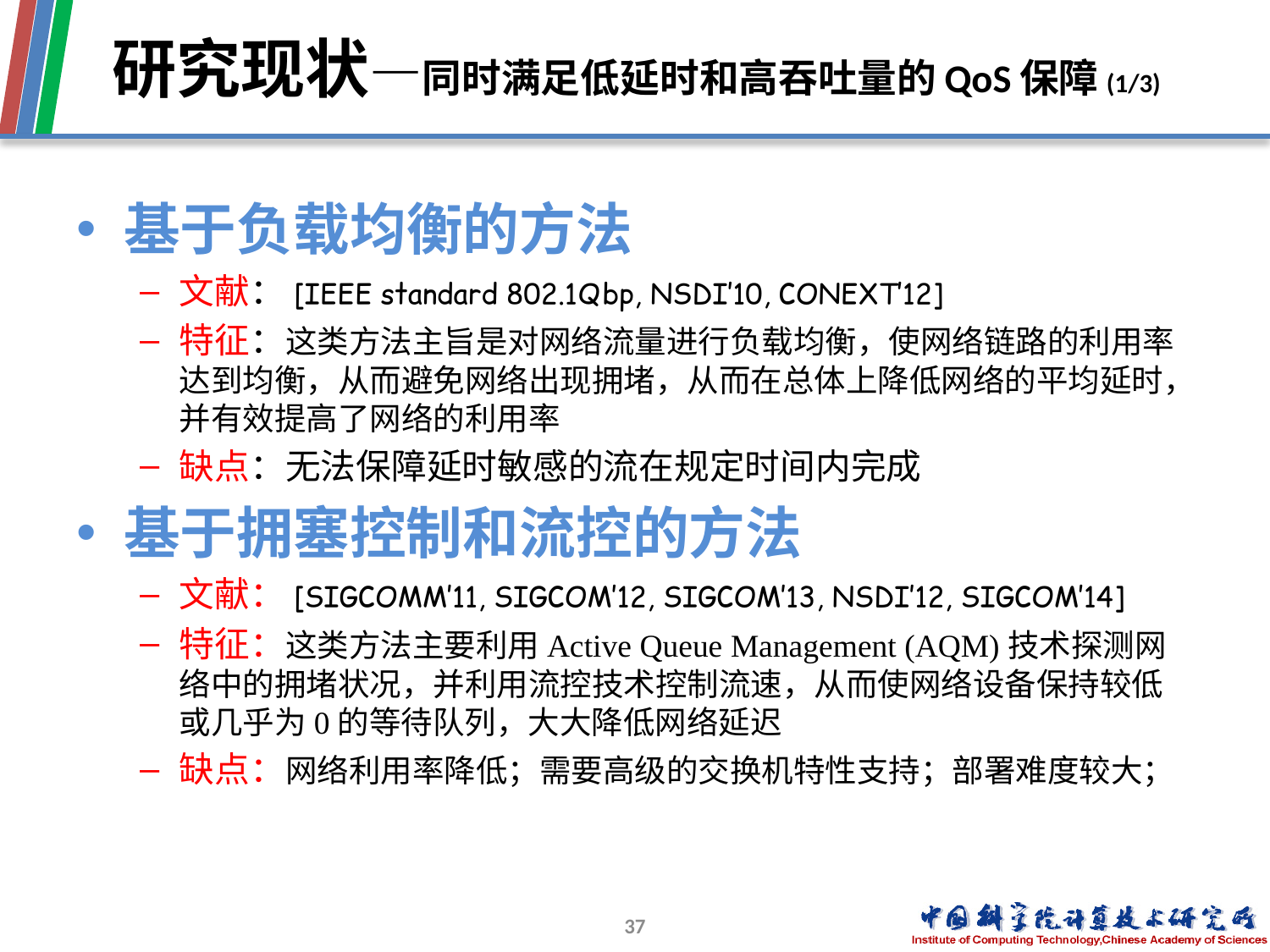

# 研究现状—同时满足低延时和高吞吐量的QoS保障(1/3)
基于负载均衡的方法
文献：[IEEE standard 802.1Qbp, NSDI’10, CONEXT’12]
特征：这类方法主旨是对网络流量进行负载均衡，使网络链路的利用率达到均衡，从而避免网络出现拥堵，从而在总体上降低网络的平均延时，并有效提高了网络的利用率
缺点：无法保障延时敏感的流在规定时间内完成
基于拥塞控制和流控的方法
文献：[SIGCOMM’11, SIGCOM’12, SIGCOM’13, NSDI’12, SIGCOM’14]
特征：这类方法主要利用Active Queue Management (AQM)技术探测网络中的拥堵状况，并利用流控技术控制流速，从而使网络设备保持较低或几乎为0的等待队列，大大降低网络延迟
缺点：网络利用率降低；需要高级的交换机特性支持；部署难度较大；
37